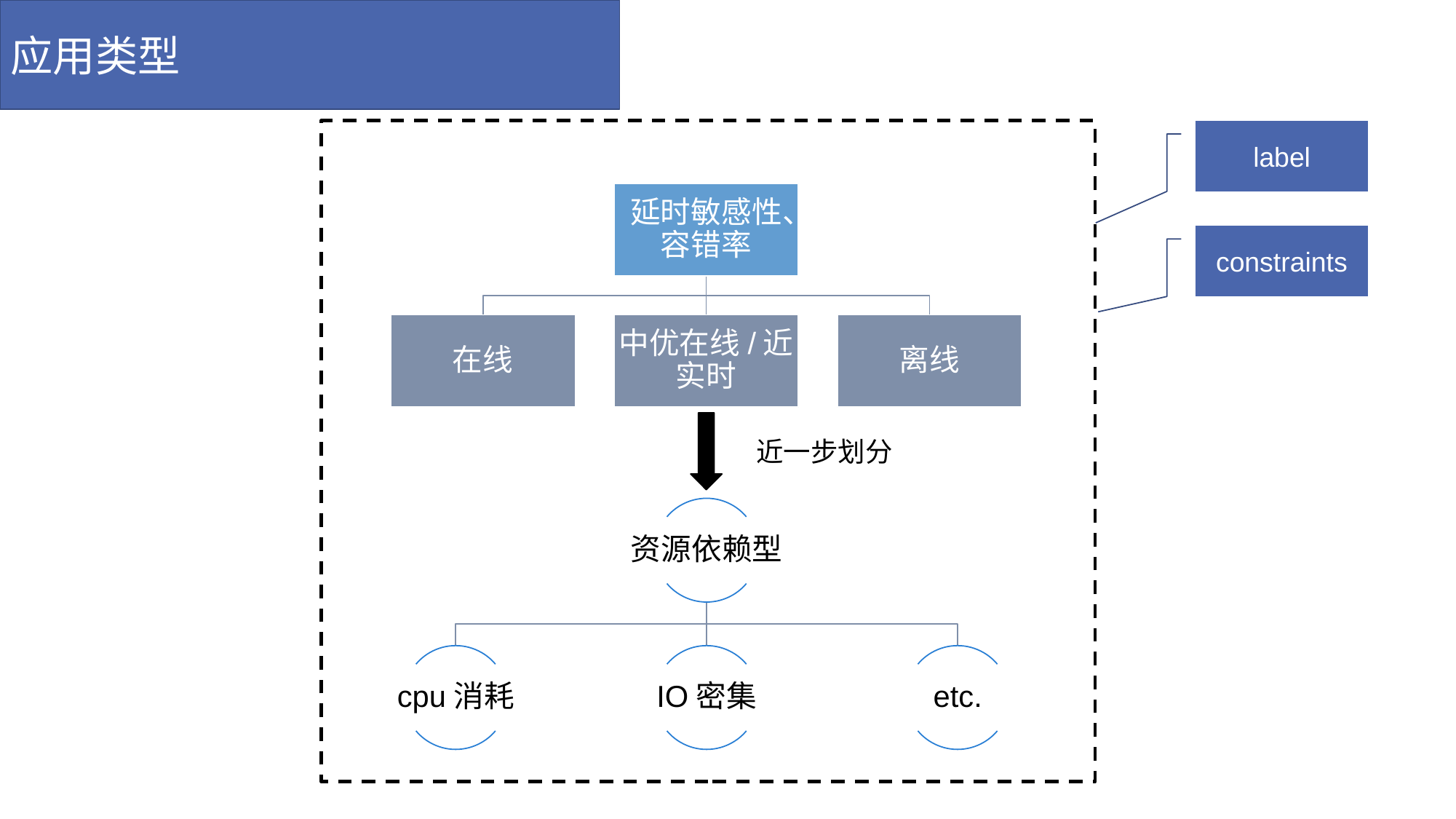

应用类型

延时敏感性、容错率
在线
中优在线/近实时
离线
label
constraints

近一步划分
资源依赖型
cpu消耗
IO密集
etc.